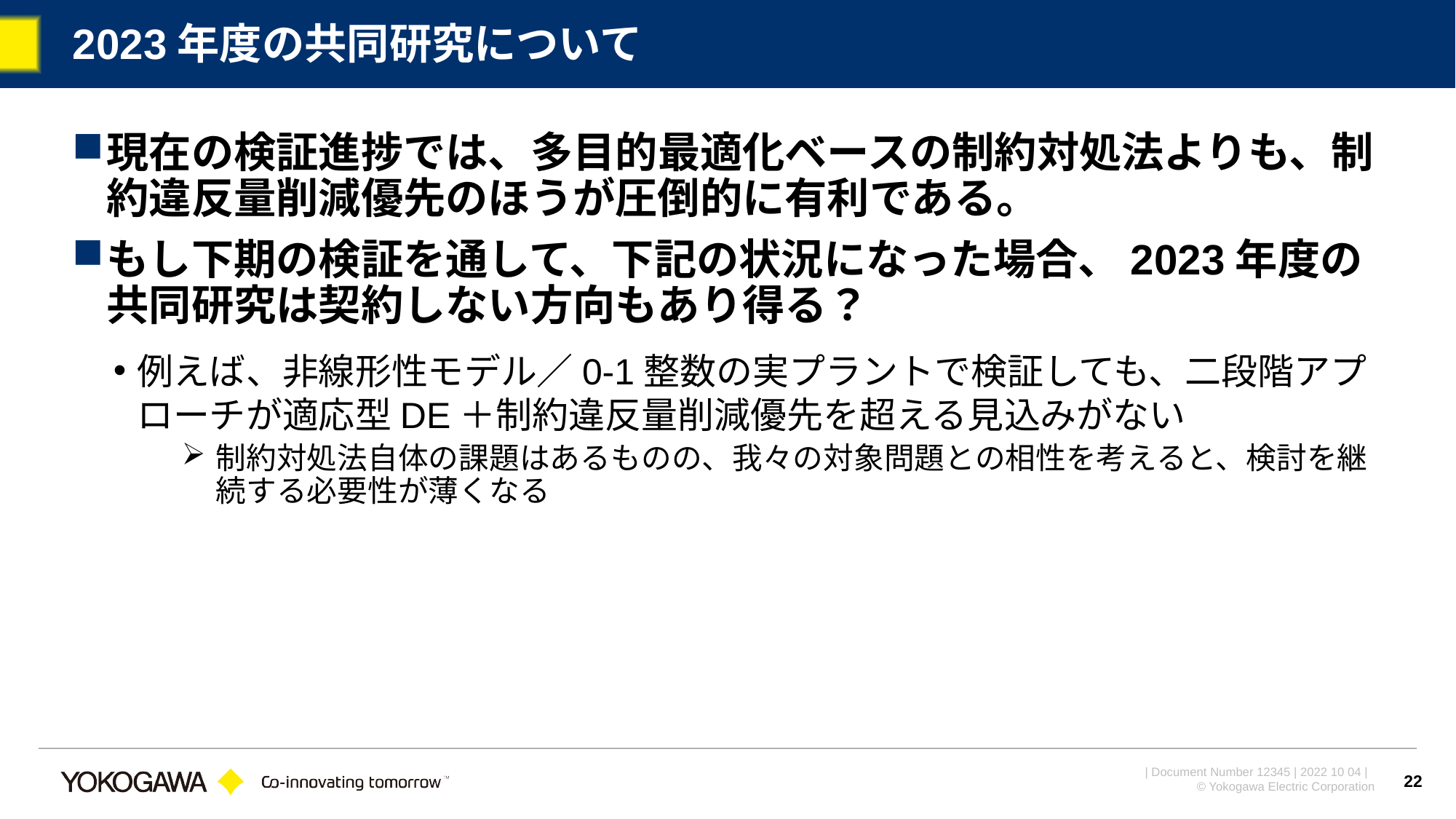

# 2023年度の共同研究について
現在の検証進捗では、多目的最適化ベースの制約対処法よりも、制約違反量削減優先のほうが圧倒的に有利である。
もし下期の検証を通して、下記の状況になった場合、2023年度の共同研究は契約しない方向もあり得る？
例えば、非線形性モデル／0-1整数の実プラントで検証しても、二段階アプローチが適応型DE＋制約違反量削減優先を超える見込みがない
制約対処法自体の課題はあるものの、我々の対象問題との相性を考えると、検討を継続する必要性が薄くなる
22